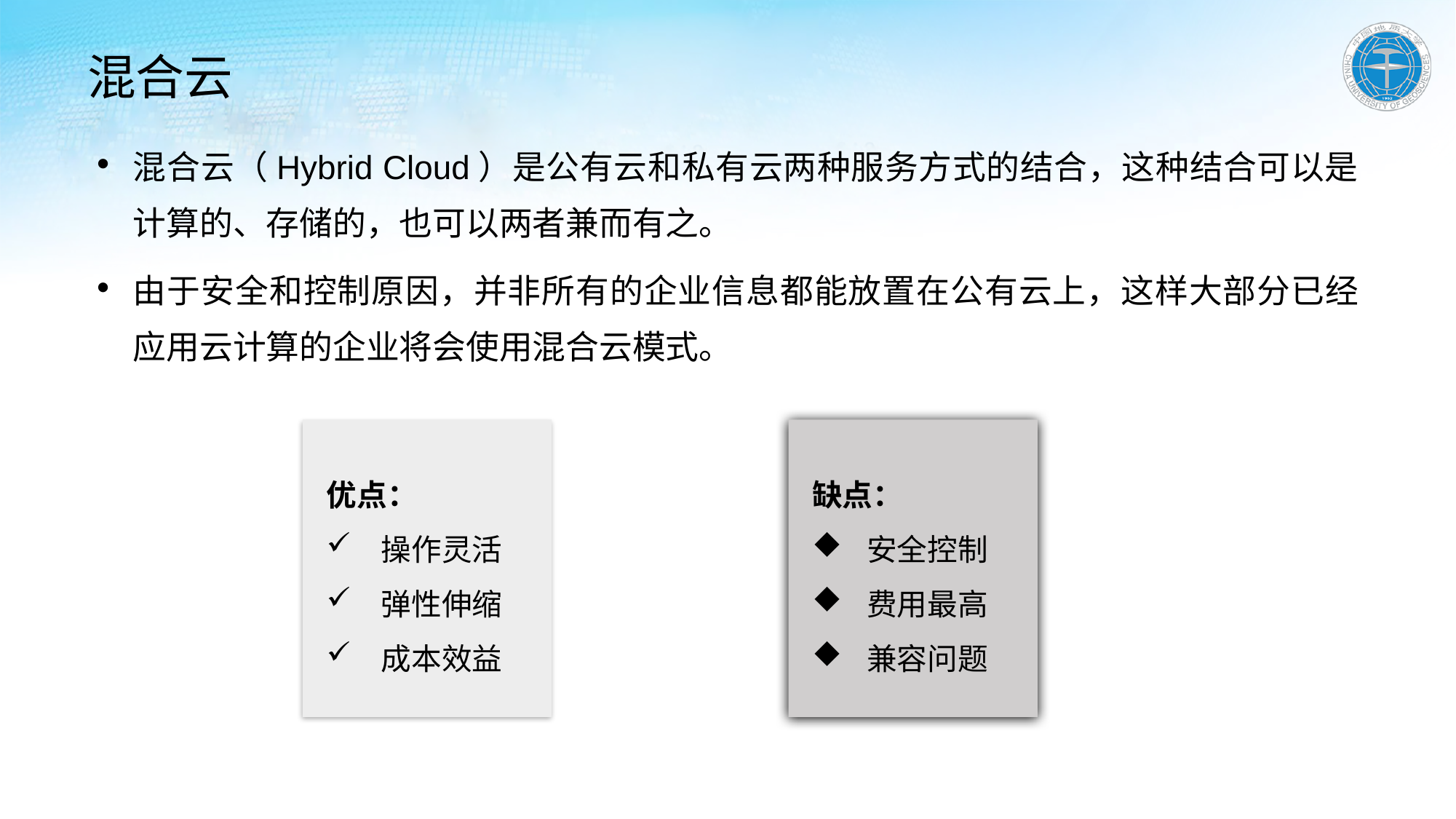

# 混合云
混合云（Hybrid Cloud）是公有云和私有云两种服务方式的结合，这种结合可以是计算的、存储的，也可以两者兼而有之。
由于安全和控制原因，并非所有的企业信息都能放置在公有云上，这样大部分已经应用云计算的企业将会使用混合云模式。

优点：
操作灵活
弹性伸缩
成本效益
缺点：
安全控制
费用最高
兼容问题